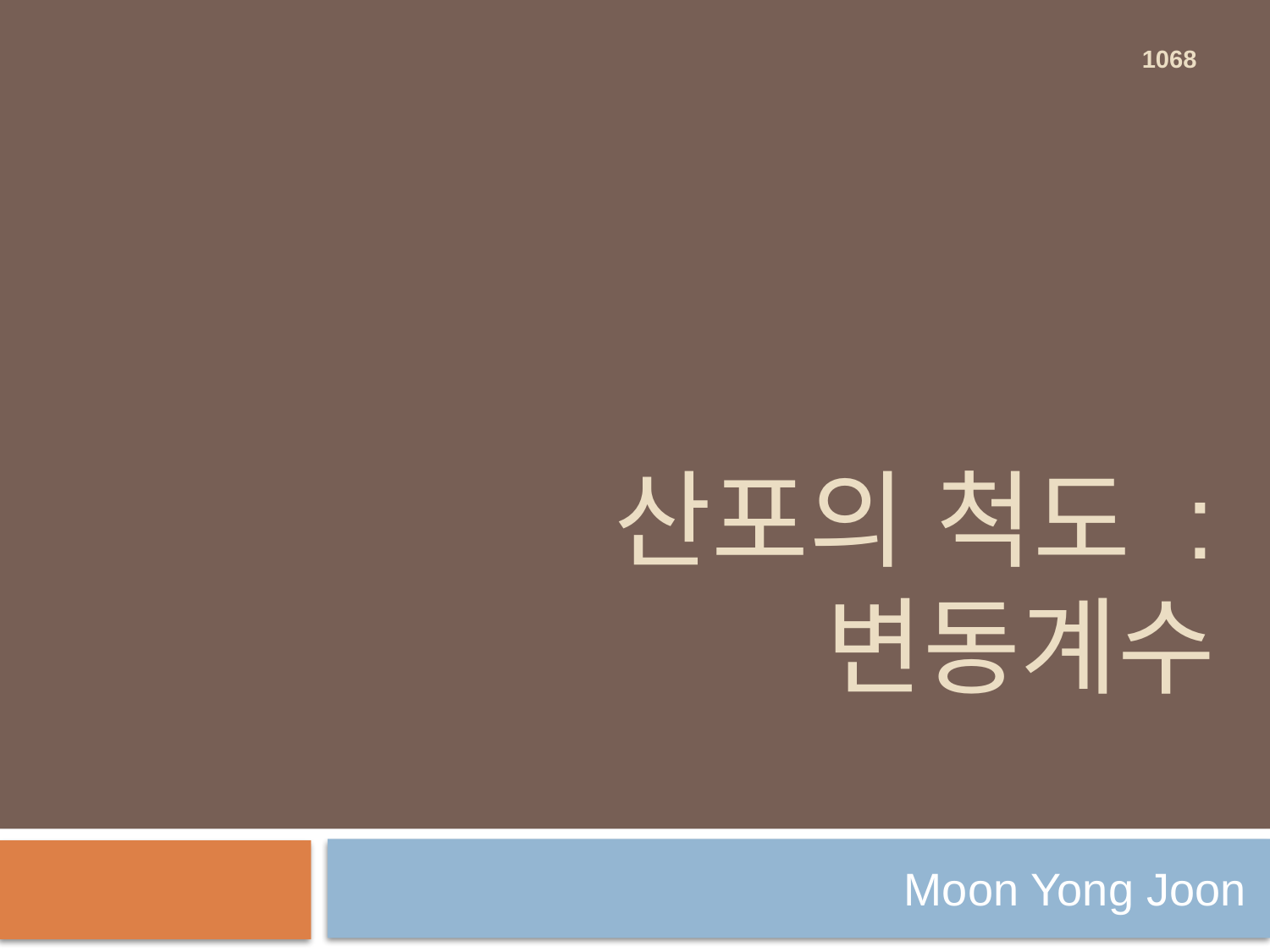

1068
# 산포의 척도 : 변동계수
Moon Yong Joon